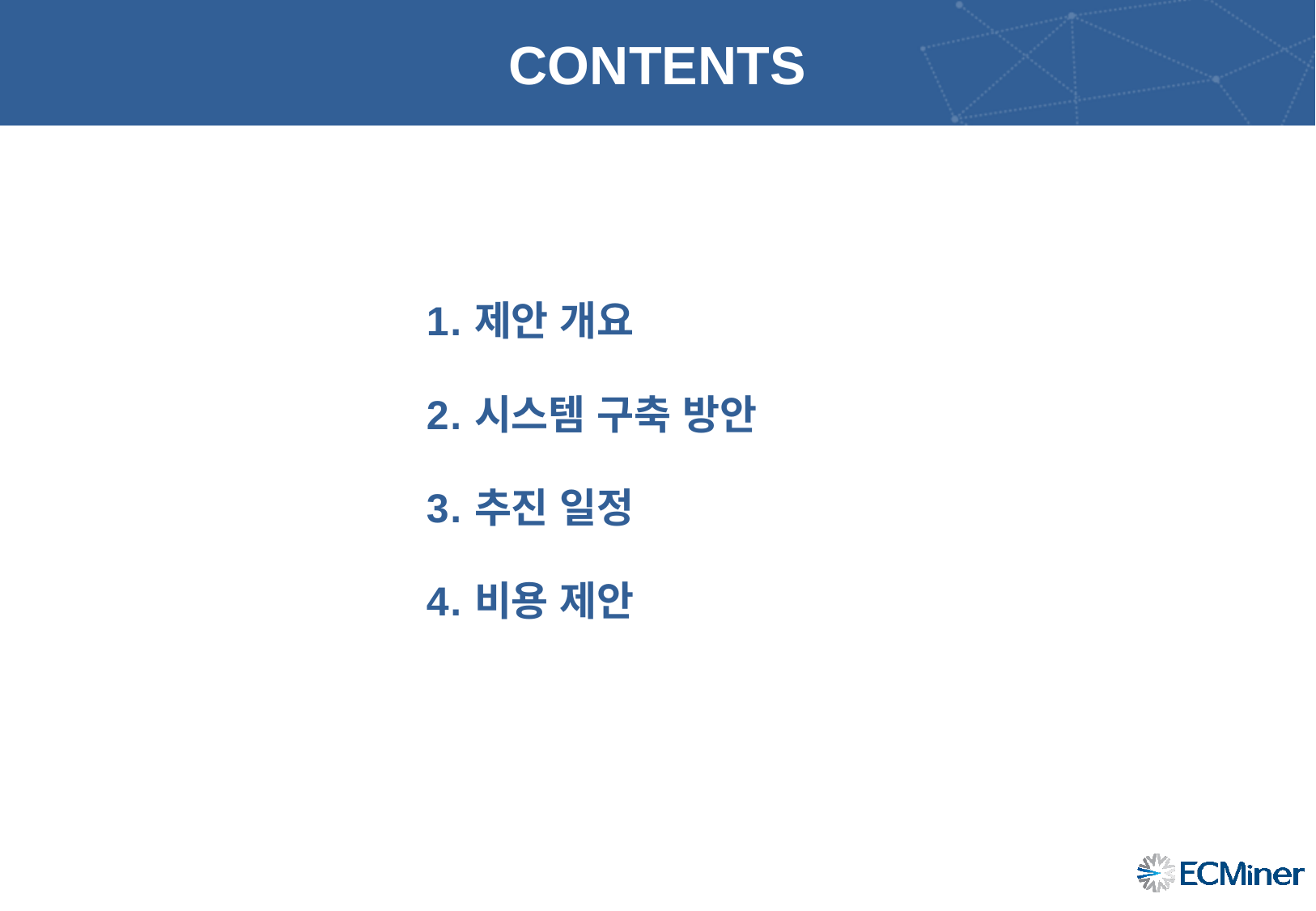

제안 개요
시스템 구축 방안
추진 일정
비용 제안